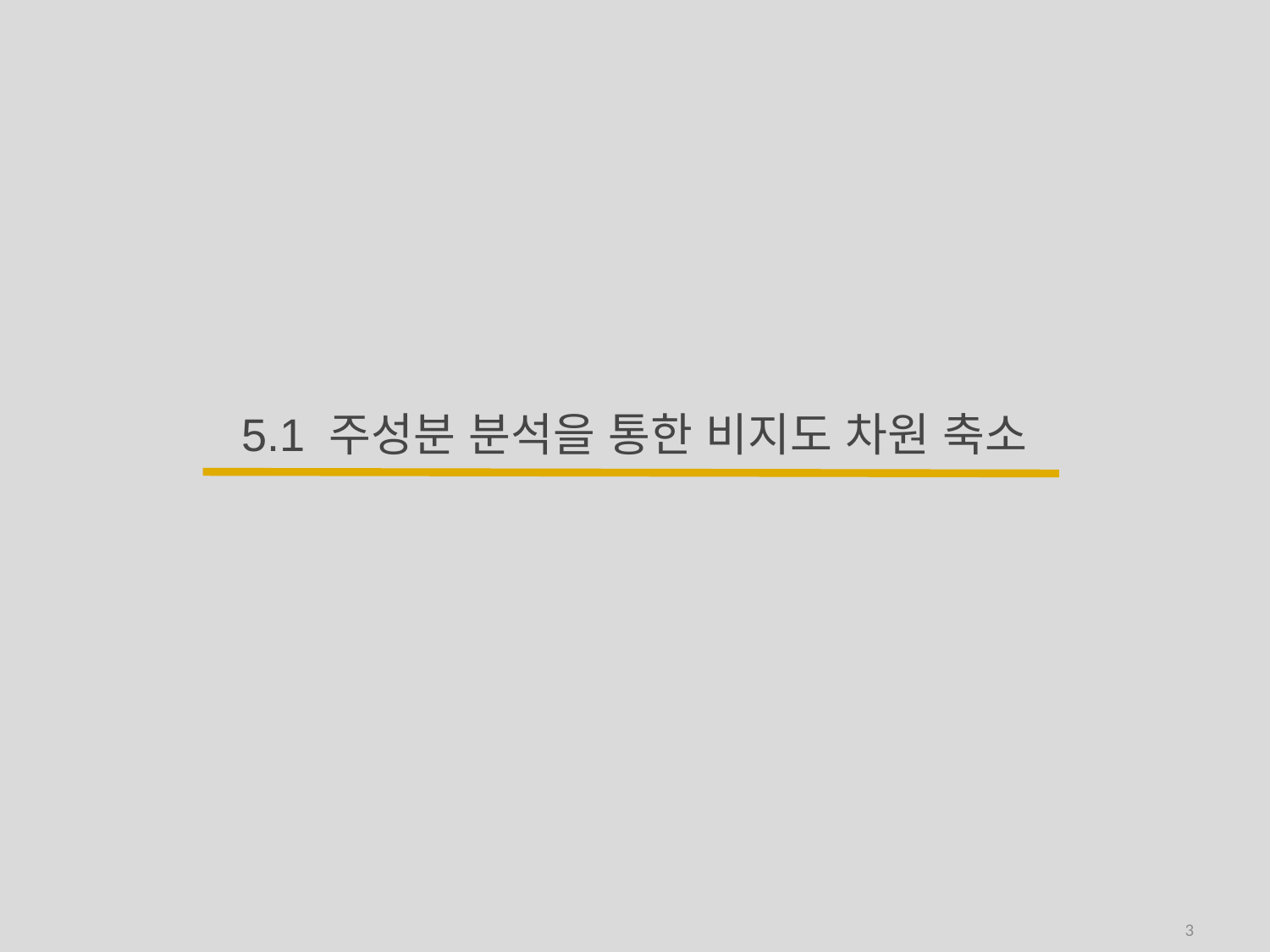

# 5.1 주성분 분석을 통한 비지도 차원 축소
3